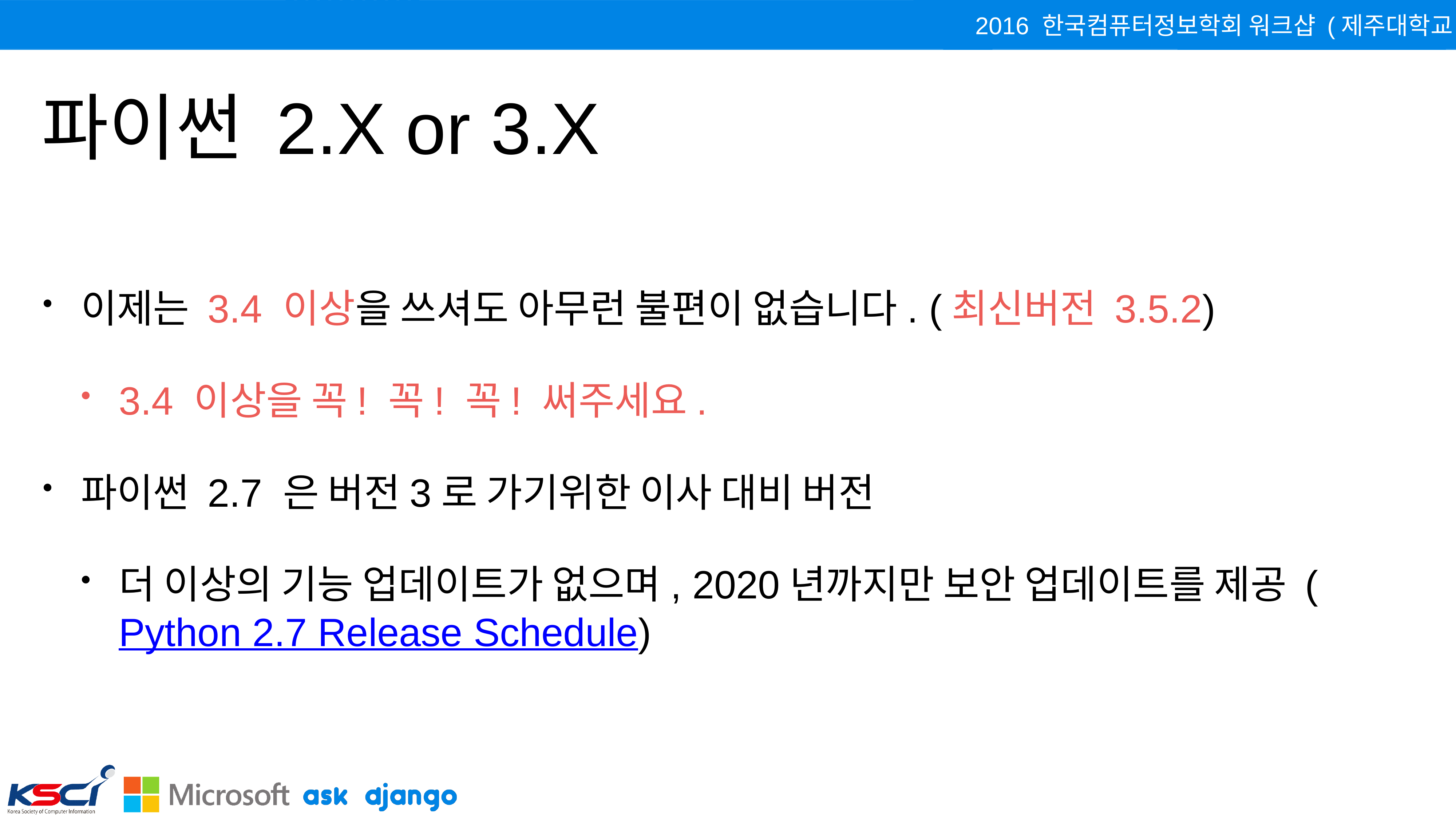

# 파이썬 2.X or 3.X
이제는 3.4 이상을 쓰셔도 아무런 불편이 없습니다. (최신버전 3.5.2)
3.4 이상을 꼭! 꼭! 꼭! 써주세요.
파이썬 2.7 은 버전3로 가기위한 이사 대비 버전
더 이상의 기능 업데이트가 없으며, 2020년까지만 보안 업데이트를 제공 (Python 2.7 Release Schedule)